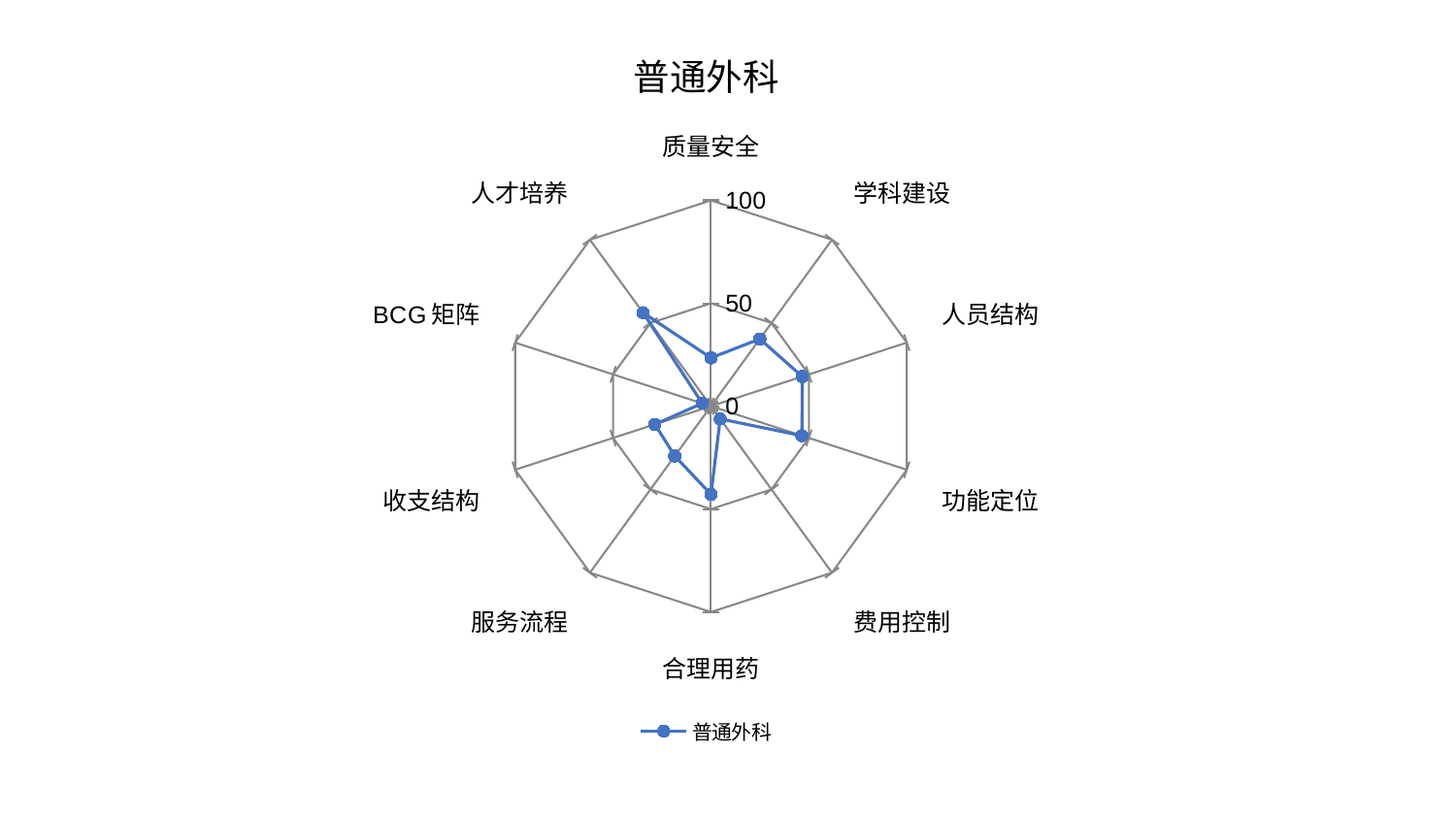

### Chart: 普通外科

| Category | 普通外科 |
|---|---|
| 质量安全 | 23.494397903007144 |
| 学科建设 | 40.39240515750617 |
| 人员结构 | 46.63670351996307 |
| 功能定位 | 46.45689016784889 |
| 费用控制 | 7.6421553681069865 |
| 合理用药 | 42.89382179353386 |
| 服务流程 | 29.926363114996718 |
| 收支结构 | 28.655778060194482 |
| BCG矩阵 | 4.4703981983353875 |
| 人才培养 | 56.171602691549516 |
122